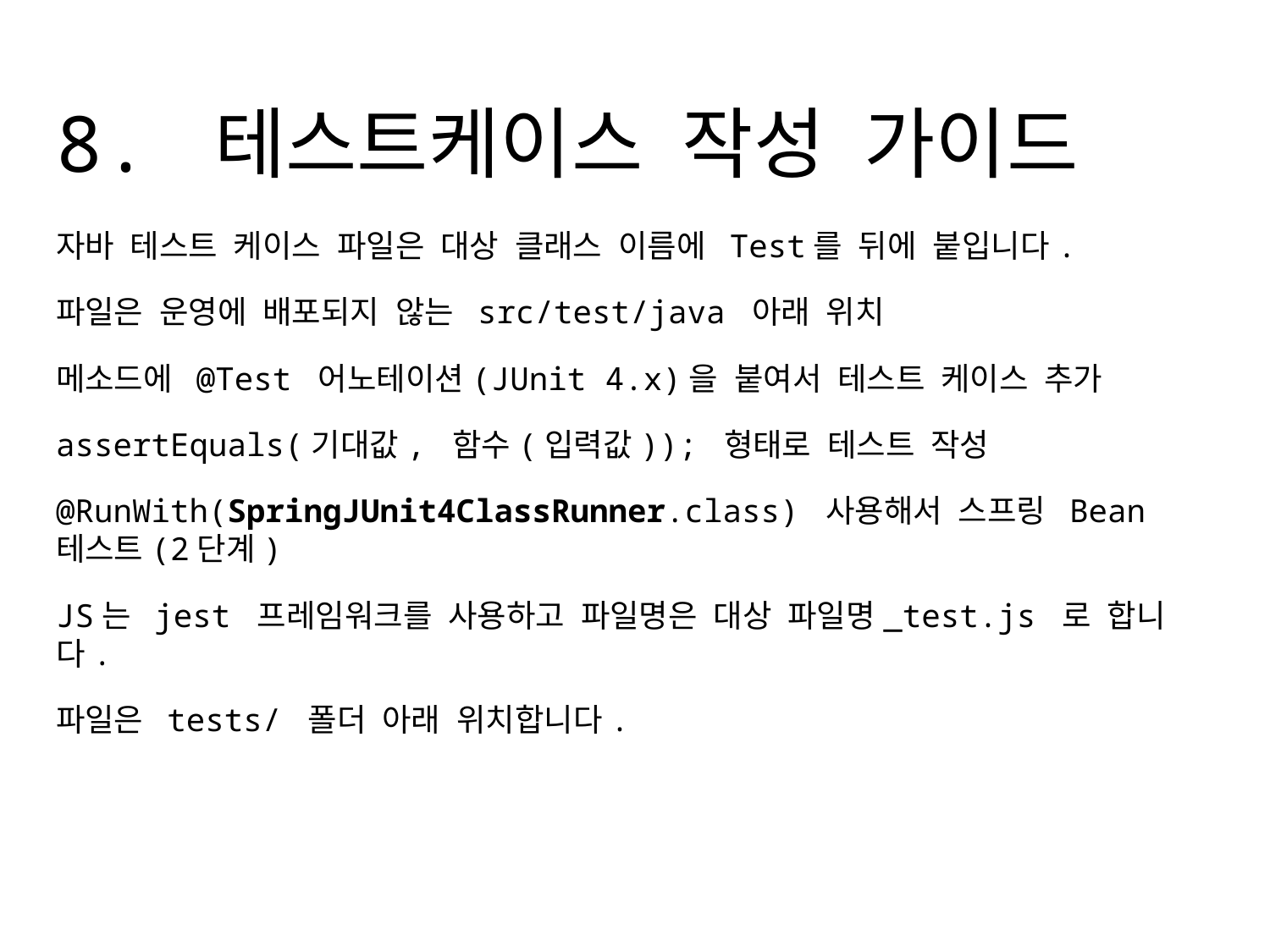

# 8. 테스트케이스 작성 가이드
자바 테스트 케이스 파일은 대상 클래스 이름에 Test를 뒤에 붙입니다.
파일은 운영에 배포되지 않는 src/test/java 아래 위치
메소드에 @Test 어노테이션(JUnit 4.x)을 붙여서 테스트 케이스 추가
assertEquals(기대값, 함수(입력값)); 형태로 테스트 작성
@RunWith(SpringJUnit4ClassRunner.class) 사용해서 스프링 Bean 테스트(2단계)
JS는 jest 프레임워크를 사용하고 파일명은 대상 파일명_test.js 로 합니다.
파일은 tests/ 폴더 아래 위치합니다.